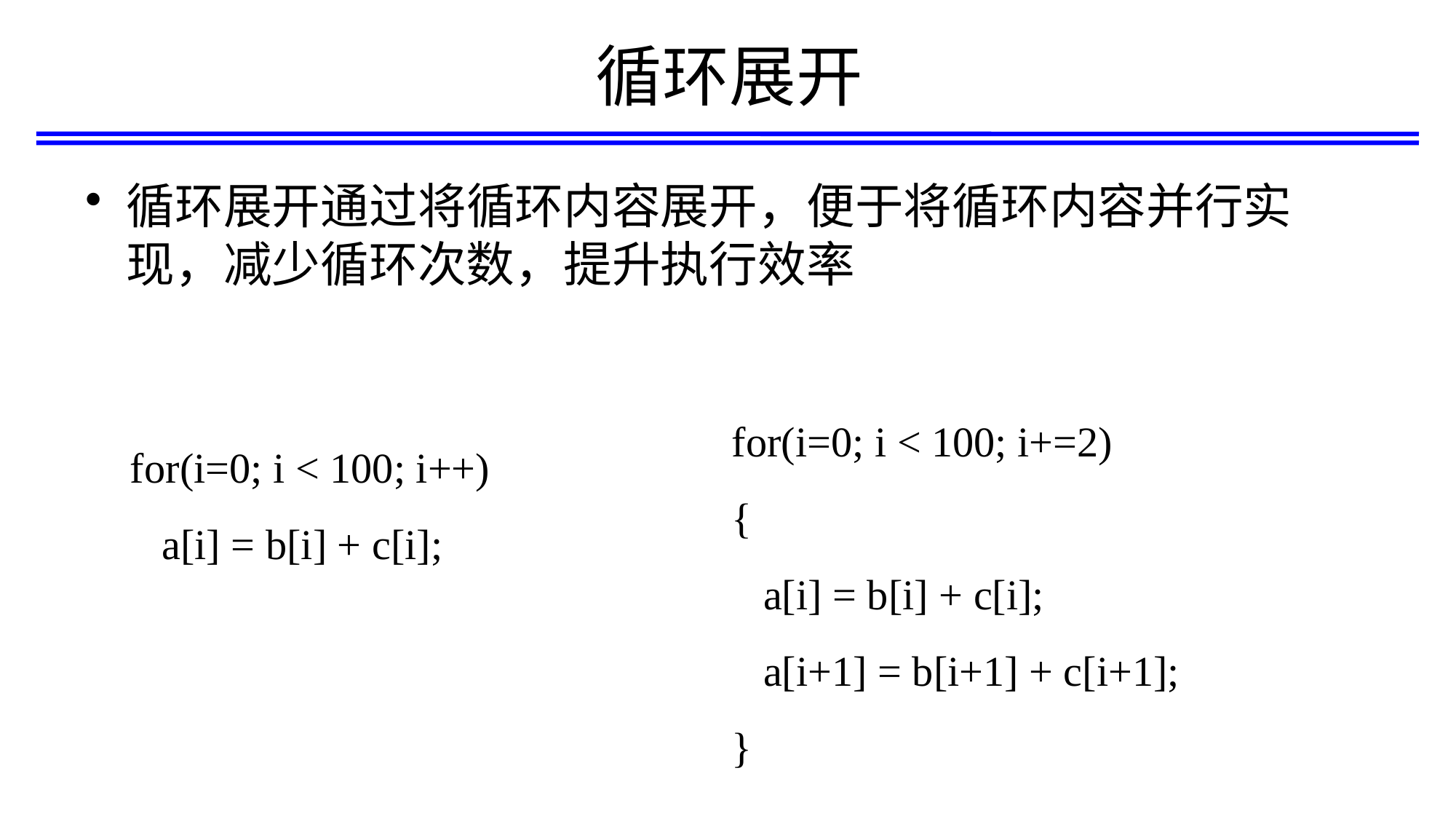

# 循环展开
循环展开通过将循环内容展开，便于将循环内容并行实现，减少循环次数，提升执行效率
for(i=0; i < 100; i+=2)
{
   a[i] = b[i] + c[i];
   a[i+1] = b[i+1] + c[i+1];
}
for(i=0; i < 100; i++)
   a[i] = b[i] + c[i];